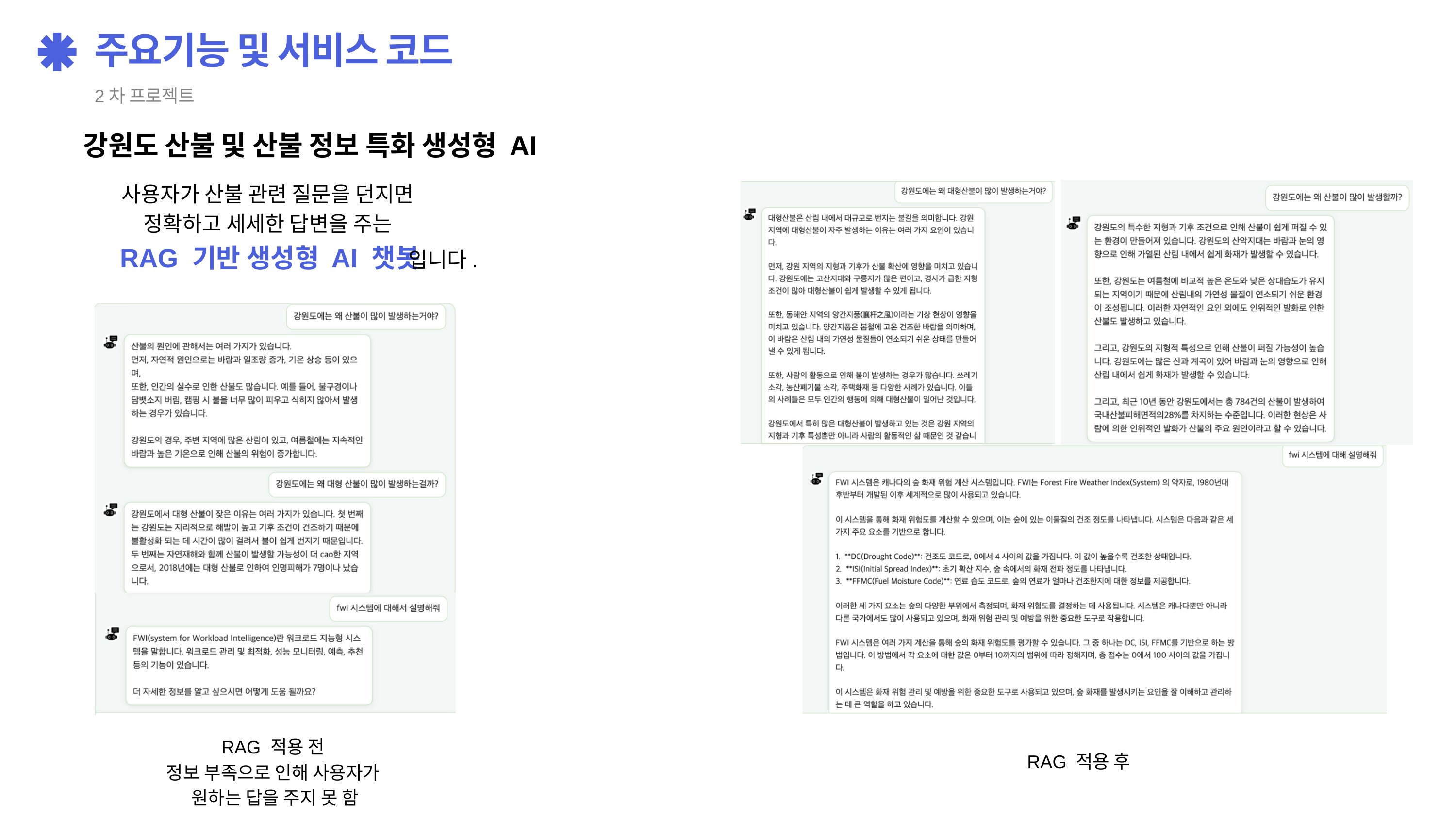

주요기능 및 서비스 코드
2차 프로젝트
강원도 산불 및 산불 정보 특화 생성형 AI
사용자가 산불 관련 질문을 던지면
정확하고 세세한 답변을 주는
RAG 기반 생성형 AI 챗봇

입니다.

RAG 적용 전
정보 부족으로 인해 사용자가
원하는 답을 주지 못 함
RAG 적용 후